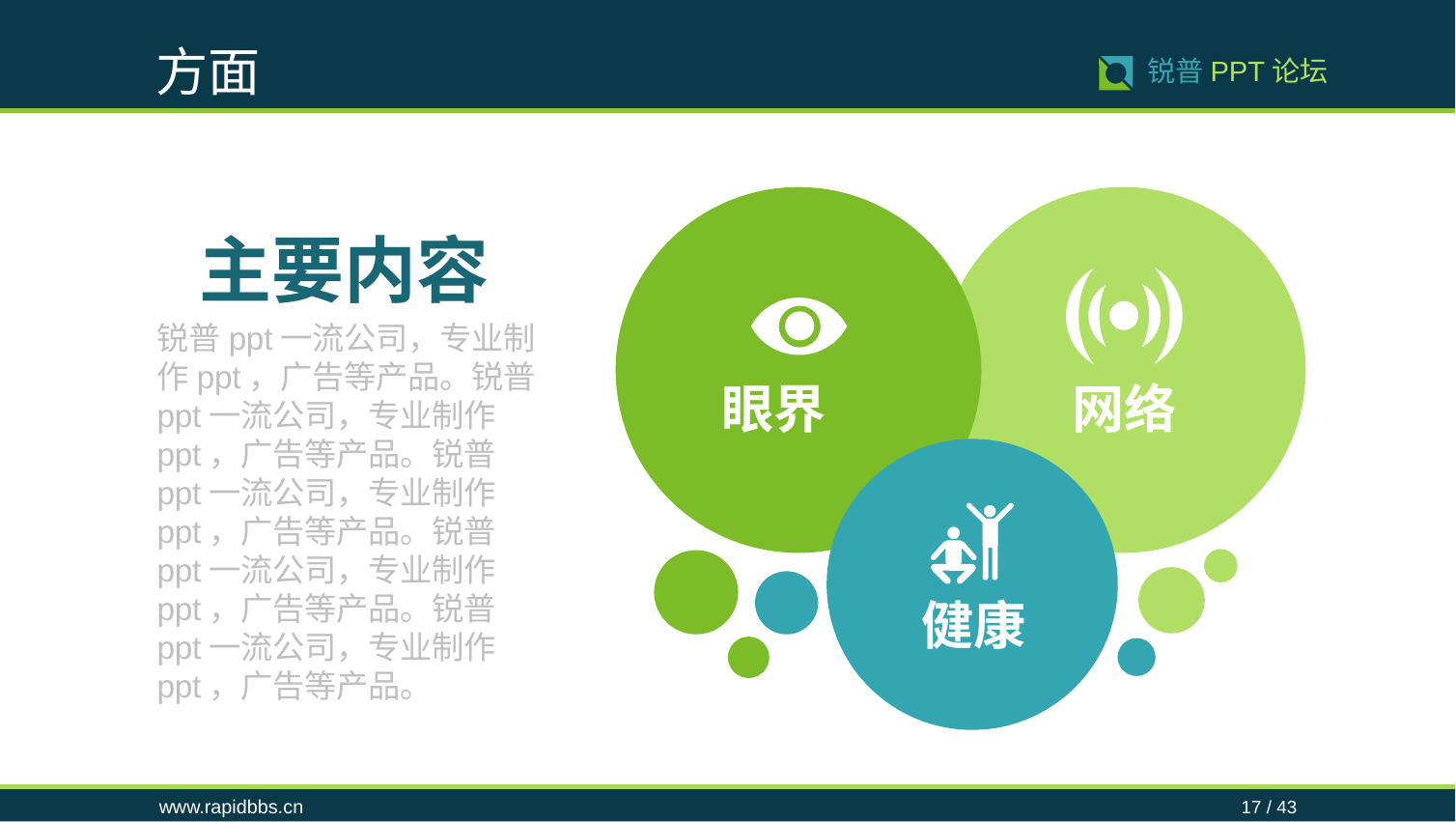

方面

17 / 43

锐普PPT论坛

主要内容

锐普ppt一流公司，专业制作ppt，广告等产品。锐普ppt一流公司，专业制作ppt，广告等产品。锐普ppt一流公司，专业制作ppt，广告等产品。锐普ppt一流公司，专业制作ppt，广告等产品。锐普ppt一流公司，专业制作ppt，广告等产品。
眼界
网络

健康

www.rapidbbs.cn